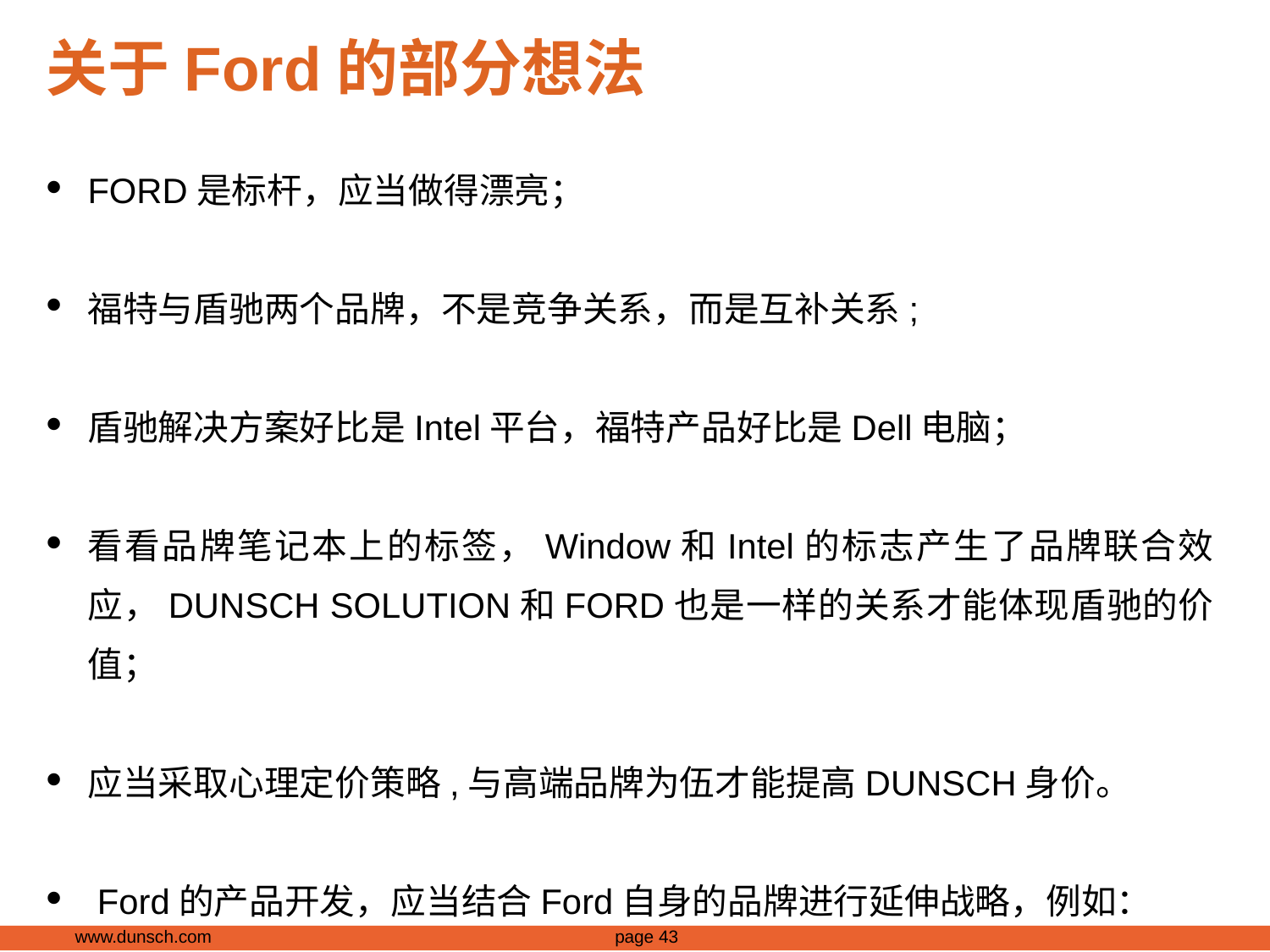

# 关于Ford的部分想法
FORD是标杆，应当做得漂亮；

福特与盾驰两个品牌，不是竞争关系，而是互补关系;

盾驰解决方案好比是Intel平台，福特产品好比是Dell电脑；

看看品牌笔记本上的标签，Window和Intel的标志产生了品牌联合效应，DUNSCH SOLUTION和FORD也是一样的关系才能体现盾驰的价值；

应当采取心理定价策略,与高端品牌为伍才能提高DUNSCH身价。

 Ford的产品开发，应当结合Ford自身的品牌进行延伸战略，例如：